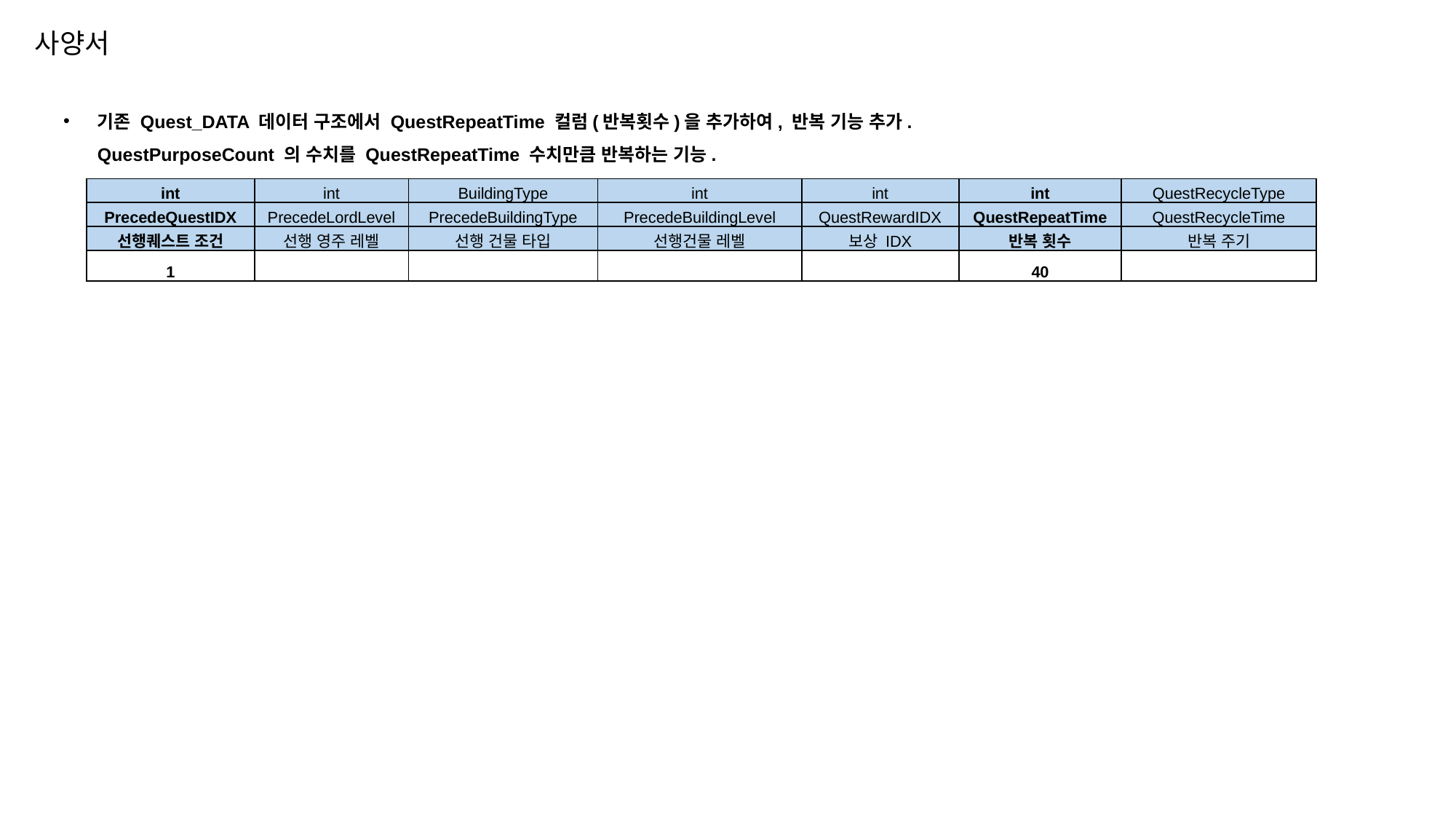

사양서
기존 Quest_DATA 데이터 구조에서 QuestRepeatTime 컬럼(반복횟수)을 추가하여, 반복 기능 추가.
QuestPurposeCount 의 수치를 QuestRepeatTime 수치만큼 반복하는 기능.
| int | int | BuildingType | int | int | int | QuestRecycleType |
| --- | --- | --- | --- | --- | --- | --- |
| PrecedeQuestIDX | PrecedeLordLevel | PrecedeBuildingType | PrecedeBuildingLevel | QuestRewardIDX | QuestRepeatTime | QuestRecycleTime |
| 선행퀘스트 조건 | 선행 영주 레벨 | 선행 건물 타입 | 선행건물 레벨 | 보상 IDX | 반복 횟수 | 반복 주기 |
| 1 |  |  |  |  | 40 |  |